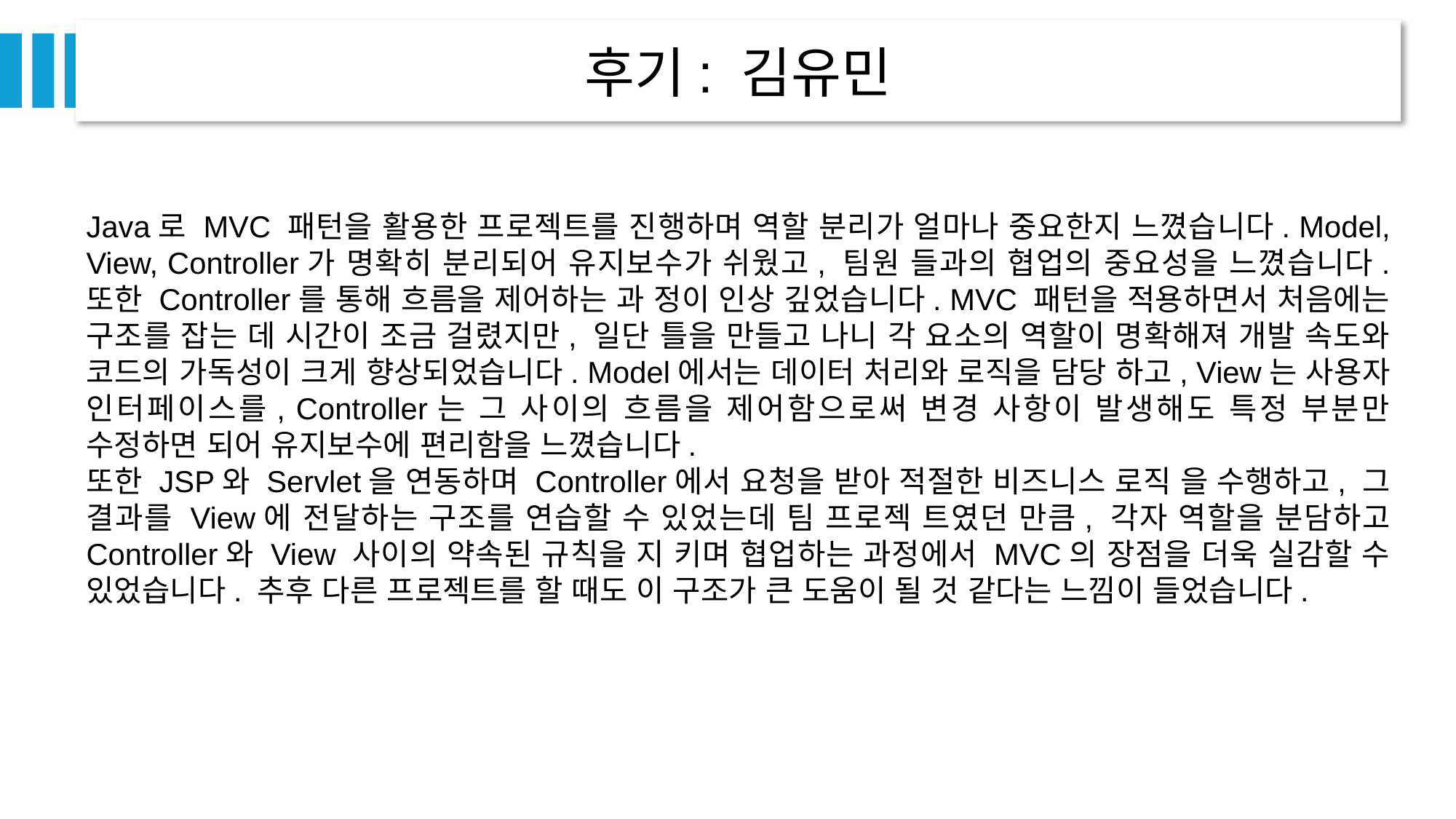

후기: 김유민

Java로 MVC 패턴을 활용한 프로젝트를 진행하며 역할 분리가 얼마나 중요한지 느꼈습니다. Model, View, Controller가 명확히 분리되어 유지보수가 쉬웠고, 팀원 들과의 협업의 중요성을 느꼈습니다. 또한 Controller를 통해 흐름을 제어하는 과 정이 인상 깊었습니다. MVC 패턴을 적용하면서 처음에는 구조를 잡는 데 시간이 조금 걸렸지만, 일단 틀을 만들고 나니 각 요소의 역할이 명확해져 개발 속도와 코드의 가독성이 크게 향상되었습니다. Model에서는 데이터 처리와 로직을 담당 하고, View는 사용자 인터페이스를, Controller는 그 사이의 흐름을 제어함으로써 변경 사항이 발생해도 특정 부분만 수정하면 되어 유지보수에 편리함을 느꼈습니다.
또한 JSP와 Servlet을 연동하며 Controller에서 요청을 받아 적절한 비즈니스 로직 을 수행하고, 그 결과를 View에 전달하는 구조를 연습할 수 있었는데 팀 프로젝 트였던 만큼, 각자 역할을 분담하고 Controller와 View 사이의 약속된 규칙을 지 키며 협업하는 과정에서 MVC의 장점을 더욱 실감할 수 있었습니다. 추후 다른 프로젝트를 할 때도 이 구조가 큰 도움이 될 것 같다는 느낌이 들었습니다.